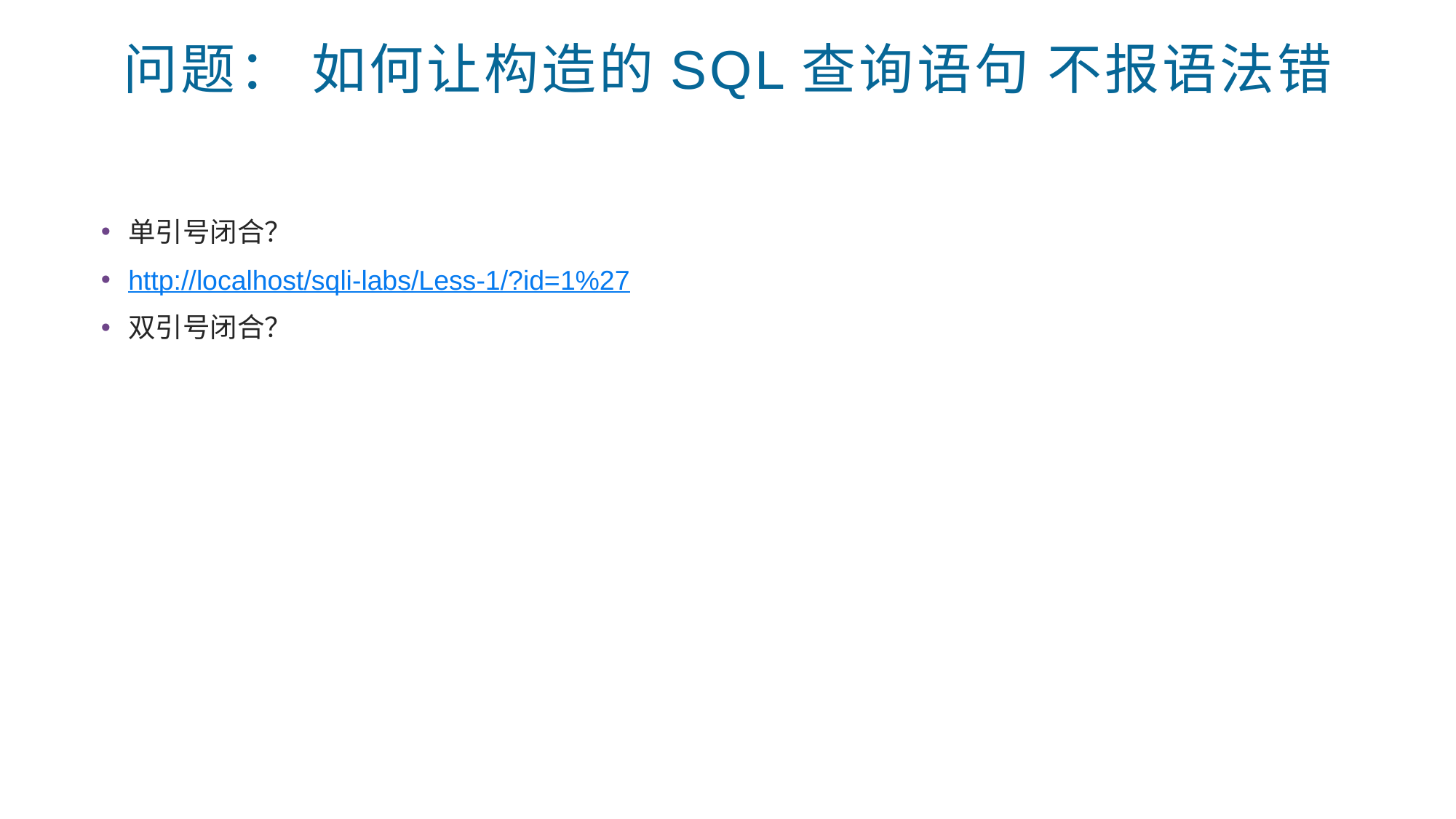

# 问题： 如何让构造的SQL查询语句 不报语法错
单引号闭合？
http://localhost/sqli-labs/Less-1/?id=1%27
双引号闭合？